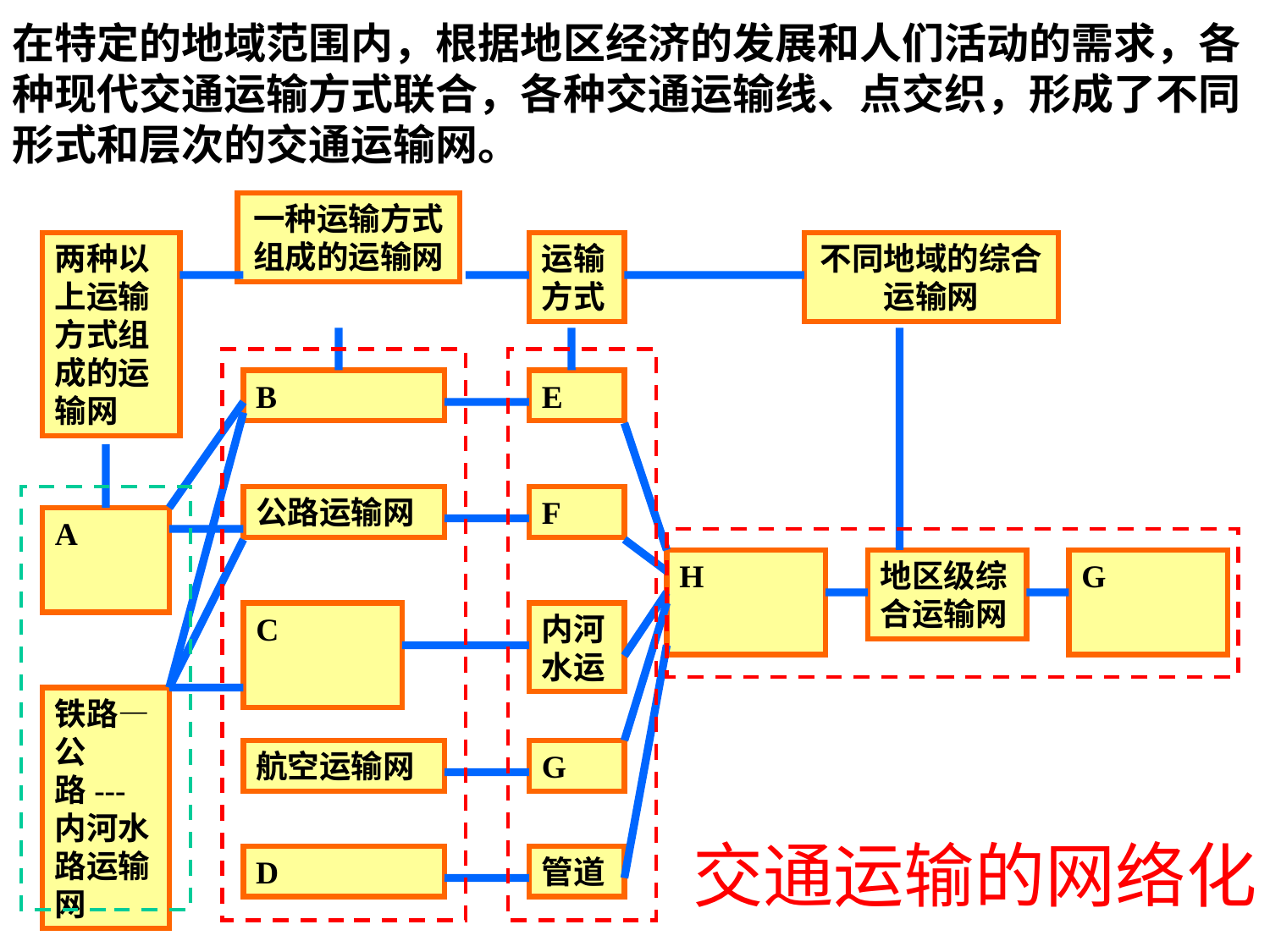

在特定的地域范围内，根据地区经济的发展和人们活动的需求，各种现代交通运输方式联合，各种交通运输线、点交织，形成了不同形式和层次的交通运输网。
一种运输方式组成的运输网
两种以上运输方式组成的运输网
运输方式
不同地域的综合运输网

B
E

公路运输网
F
A

H

地区级综合运输网
G

C

内河水运

铁路—公路---内河水路运输网

航空运输网
G

交通运输的网络化
D
管道